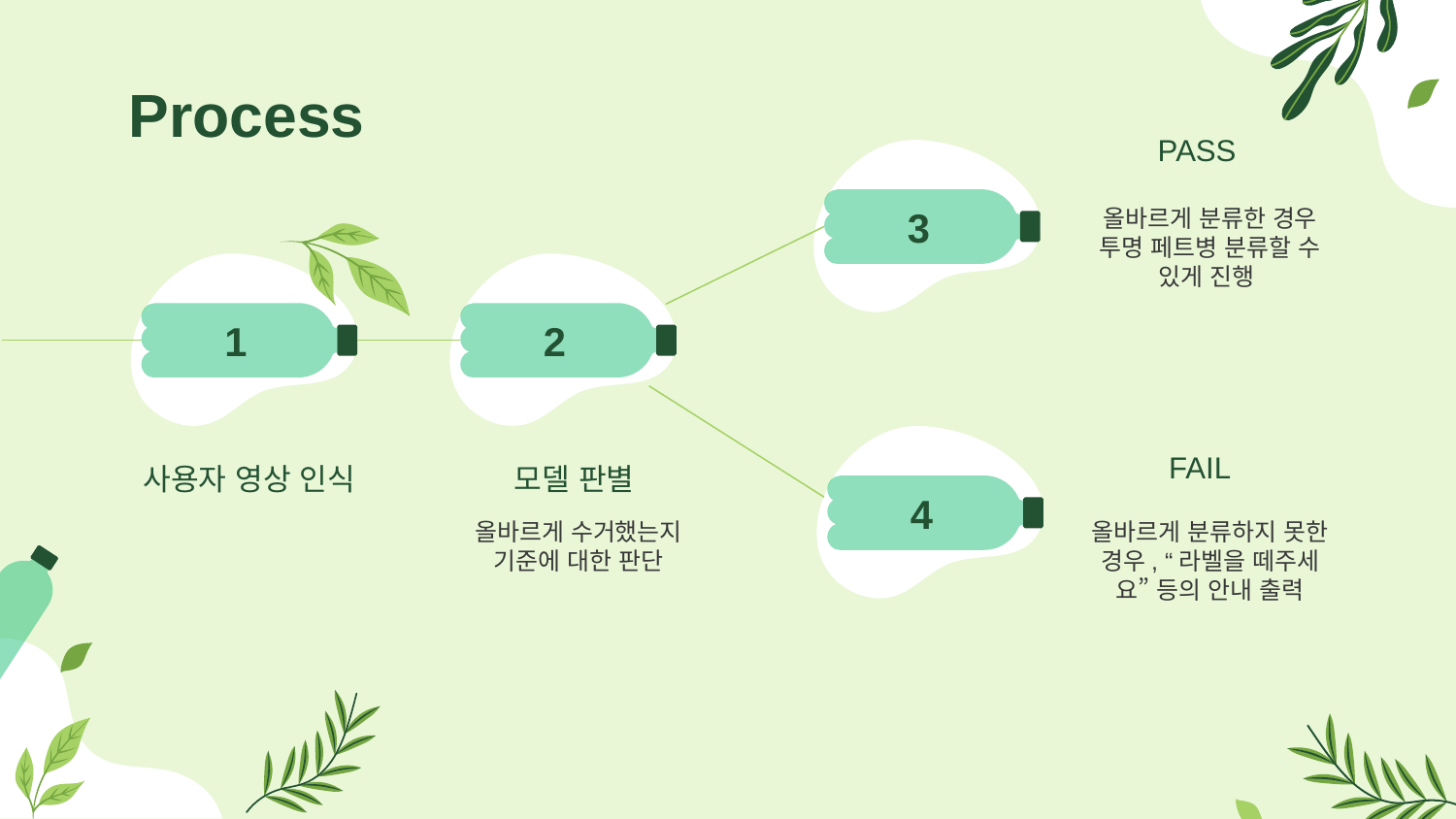

# Process
PASS

올바르게 분류한 경우
투명 페트병 분류할 수 있게 진행
3

1
2

FAIL
사용자 영상 인식
모델 판별
4
올바르게 분류하지 못한 경우, “라벨을 떼주세요” 등의 안내 출력
올바르게 수거했는지 기준에 대한 판단